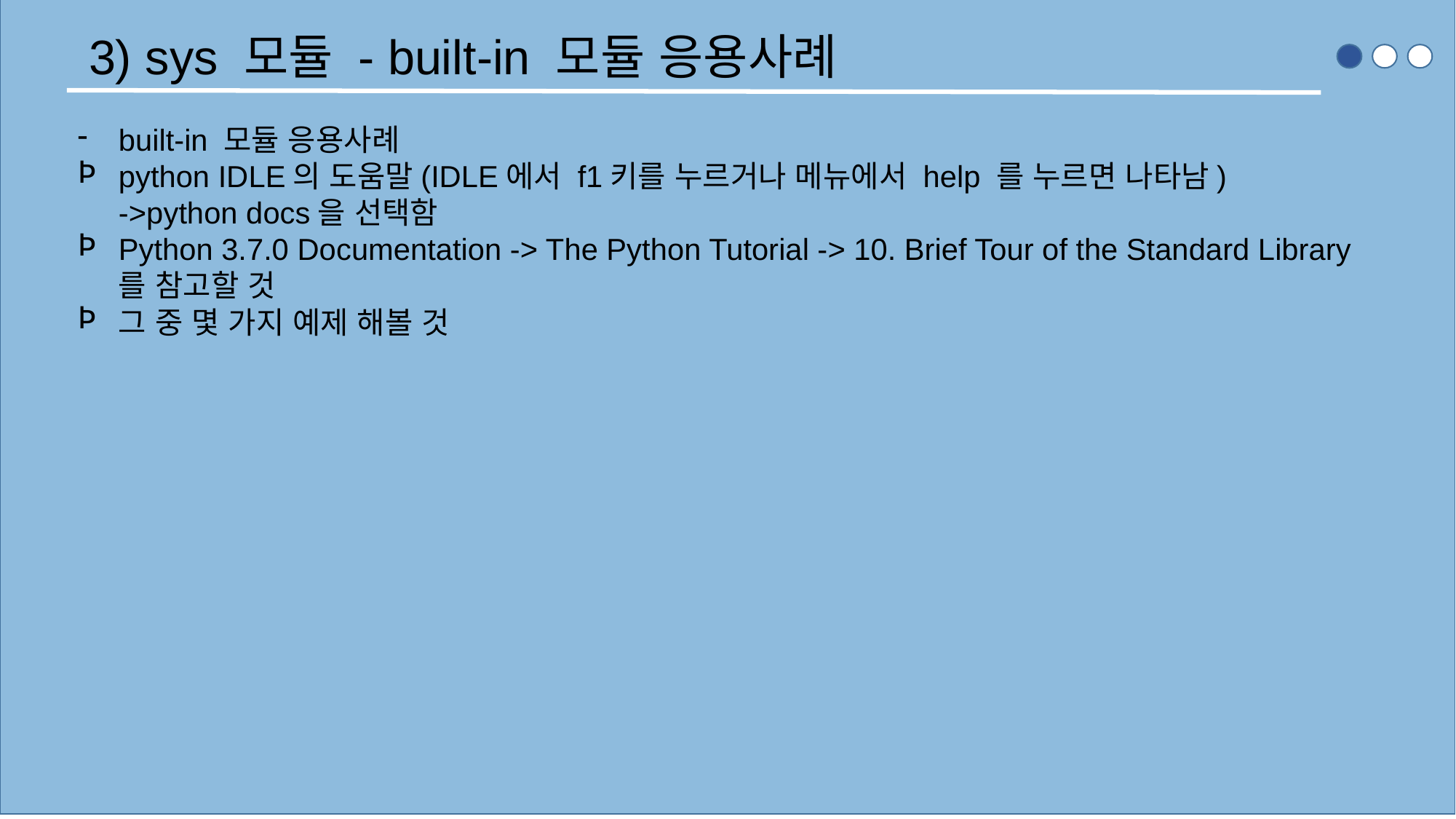

3) sys 모듈 - built-in 모듈 응용사례

built-in 모듈 응용사례
python IDLE의 도움말(IDLE에서 f1키를 누르거나 메뉴에서 help 를 누르면 나타남)
->python docs을 선택함
Python 3.7.0 Documentation -> The Python Tutorial -> 10. Brief Tour of the Standard Library 를 참고할 것
그 중 몇 가지 예제 해볼 것